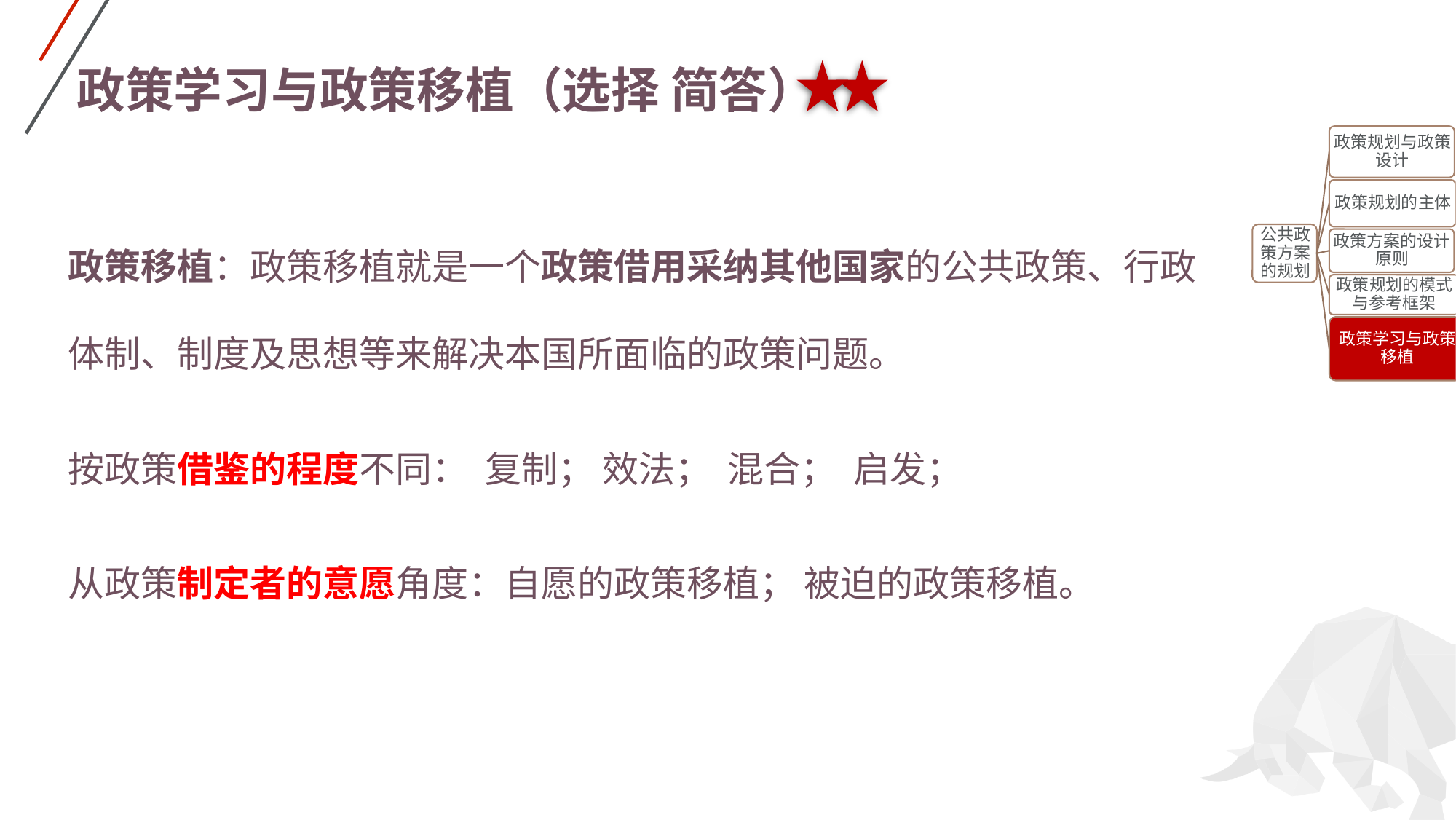

# 政策学习与政策移植（选择 简答）

公共政策方案的规划

政策规划与政策设计

政策规划的主体

政策方案的设计原则

政策规划的模式与参考框架

政策学习与政策移植
政策移植：政策移植就是一个政策借用采纳其他国家的公共政策、行政体制、制度及思想等来解决本国所面临的政策问题。
按政策借鉴的程度不同：  复制； 效法；  混合；  启发；
从政策制定者的意愿角度：自愿的政策移植； 被迫的政策移植。